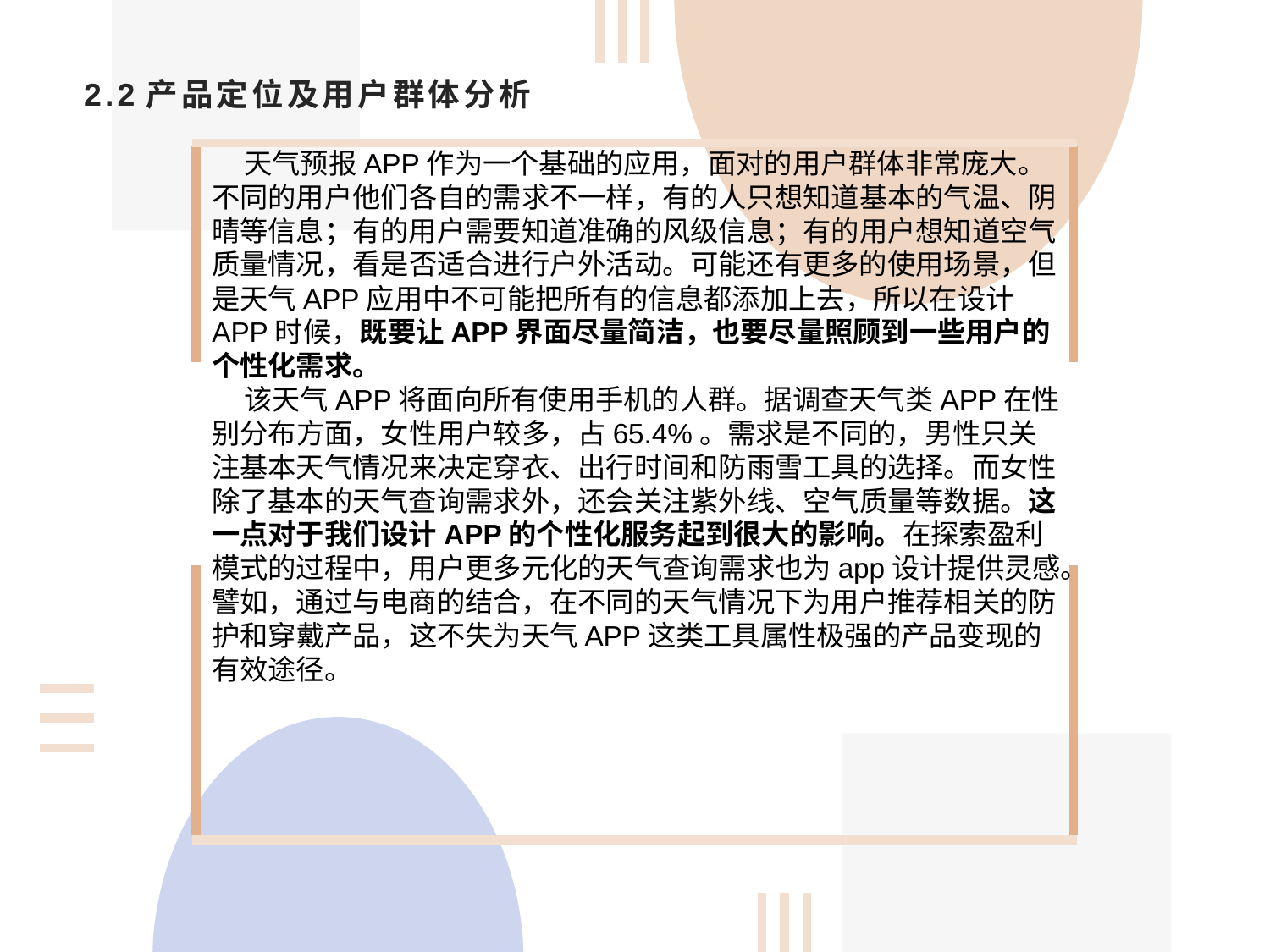

# 2.2产品定位及用户群体分析
    天气预报APP作为一个基础的应用，面对的用户群体非常庞大。不同的用户他们各自的需求不一样，有的人只想知道基本的气温、阴晴等信息；有的用户需要知道准确的风级信息；有的用户想知道空气质量情况，看是否适合进行户外活动。可能还有更多的使用场景，但是天气APP应用中不可能把所有的信息都添加上去，所以在设计APP时候，既要让APP界面尽量简洁，也要尽量照顾到一些用户的个性化需求。
    该天气APP将面向所有使用手机的人群。据调查天气类APP在性别分布方面，女性用户较多，占65.4%。需求是不同的，男性只关注基本天气情况来决定穿衣、出行时间和防雨雪工具的选择。而女性除了基本的天气查询需求外，还会关注紫外线、空气质量等数据。这一点对于我们设计APP的个性化服务起到很大的影响。在探索盈利模式的过程中，用户更多元化的天气查询需求也为app设计提供灵感。譬如，通过与电商的结合，在不同的天气情况下为用户推荐相关的防护和穿戴产品，这不失为天气APP这类工具属性极强的产品变现的有效途径。